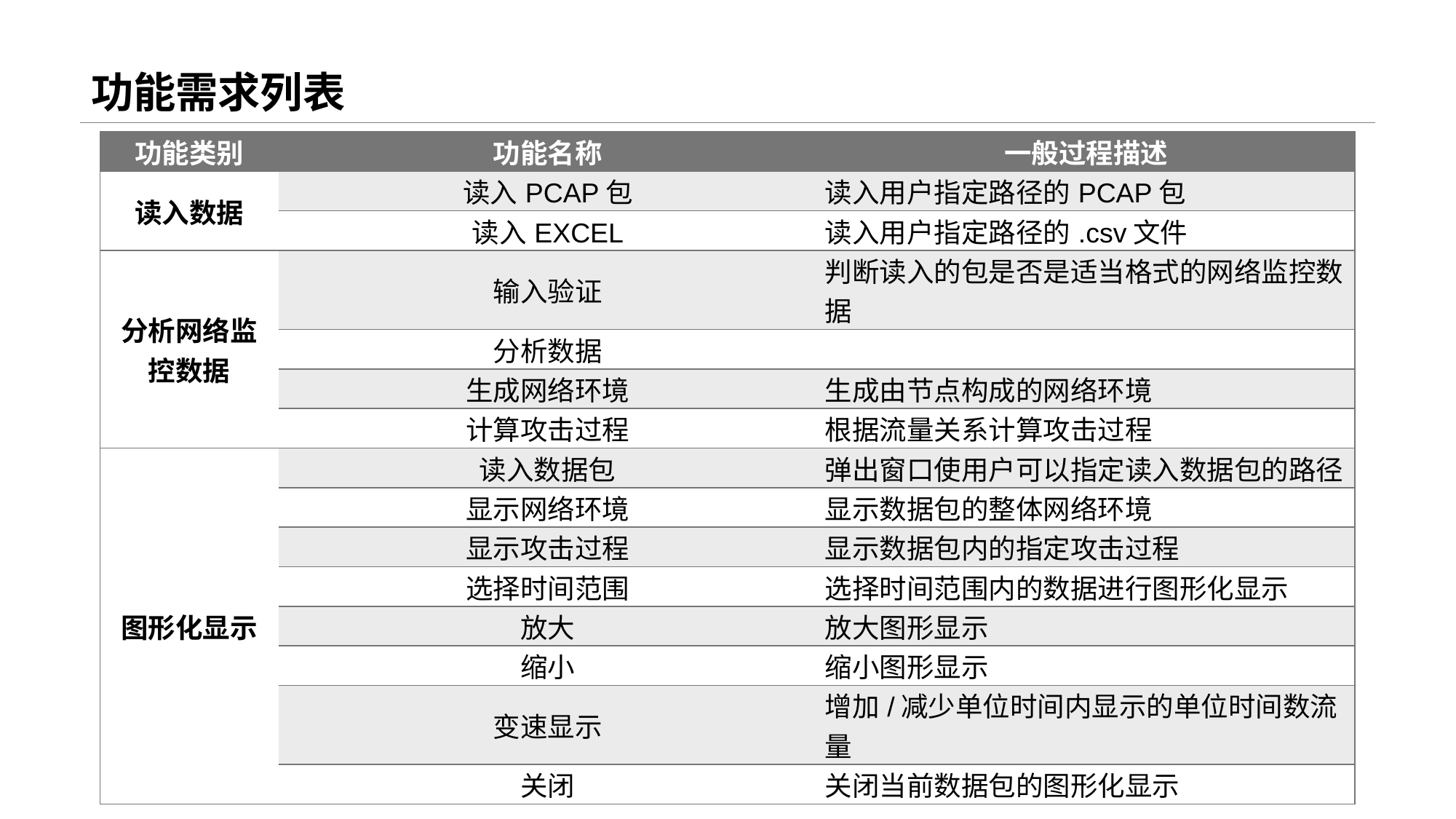

# 功能需求列表
| 功能类别 | 功能名称 | 一般过程描述 |
| --- | --- | --- |
| 读入数据 | 读入PCAP包 | 读入用户指定路径的PCAP包 |
|  | 读入EXCEL | 读入用户指定路径的.csv文件 |
| 分析网络监控数据 | 输入验证 | 判断读入的包是否是适当格式的网络监控数据 |
|  | 分析数据 |  |
|  | 生成网络环境 | 生成由节点构成的网络环境 |
|  | 计算攻击过程 | 根据流量关系计算攻击过程 |
| 图形化显示 | 读入数据包 | 弹出窗口使用户可以指定读入数据包的路径 |
|  | 显示网络环境 | 显示数据包的整体网络环境 |
|  | 显示攻击过程 | 显示数据包内的指定攻击过程 |
|  | 选择时间范围 | 选择时间范围内的数据进行图形化显示 |
|  | 放大 | 放大图形显示 |
|  | 缩小 | 缩小图形显示 |
|  | 变速显示 | 增加/减少单位时间内显示的单位时间数流量 |
|  | 关闭 | 关闭当前数据包的图形化显示 |